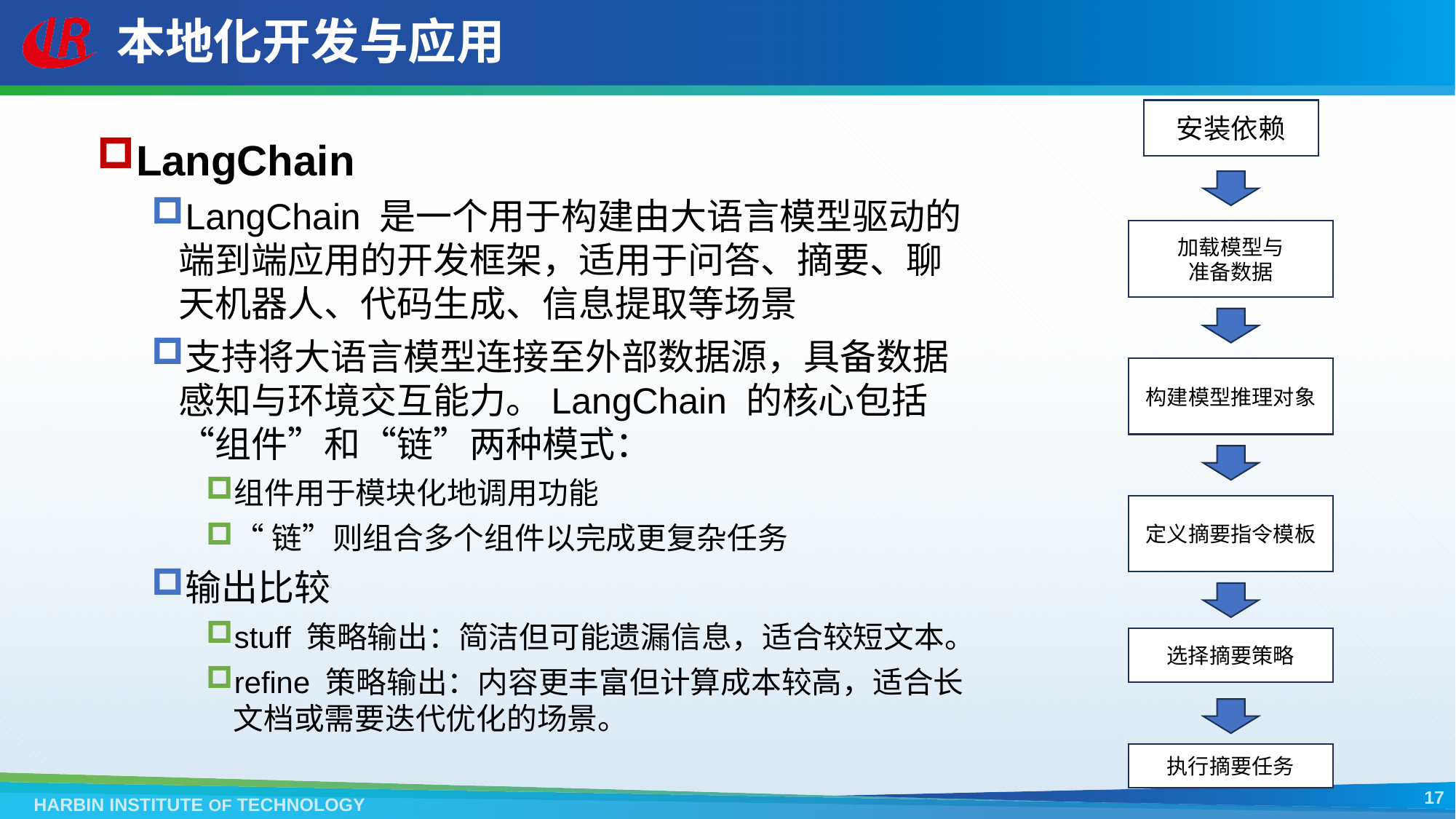

# 本地化开发与应用
安装依赖
LangChain
LangChain 是一个用于构建由大语言模型驱动的端到端应用的开发框架，适用于问答、摘要、聊天机器人、代码生成、信息提取等场景
支持将大语言模型连接至外部数据源，具备数据感知与环境交互能力。LangChain 的核心包括“组件”和“链”两种模式：
组件用于模块化地调用功能
“链”则组合多个组件以完成更复杂任务
输出比较
stuff 策略输出：简洁但可能遗漏信息，适合较短文本。
refine 策略输出：内容更丰富但计算成本较高，适合长文档或需要迭代优化的场景。

加载模型与
准备数据

构建模型推理对象

定义摘要指令模板

选择摘要策略

执行摘要任务
17
HARBIN INSTITUTE OF TECHNOLOGY